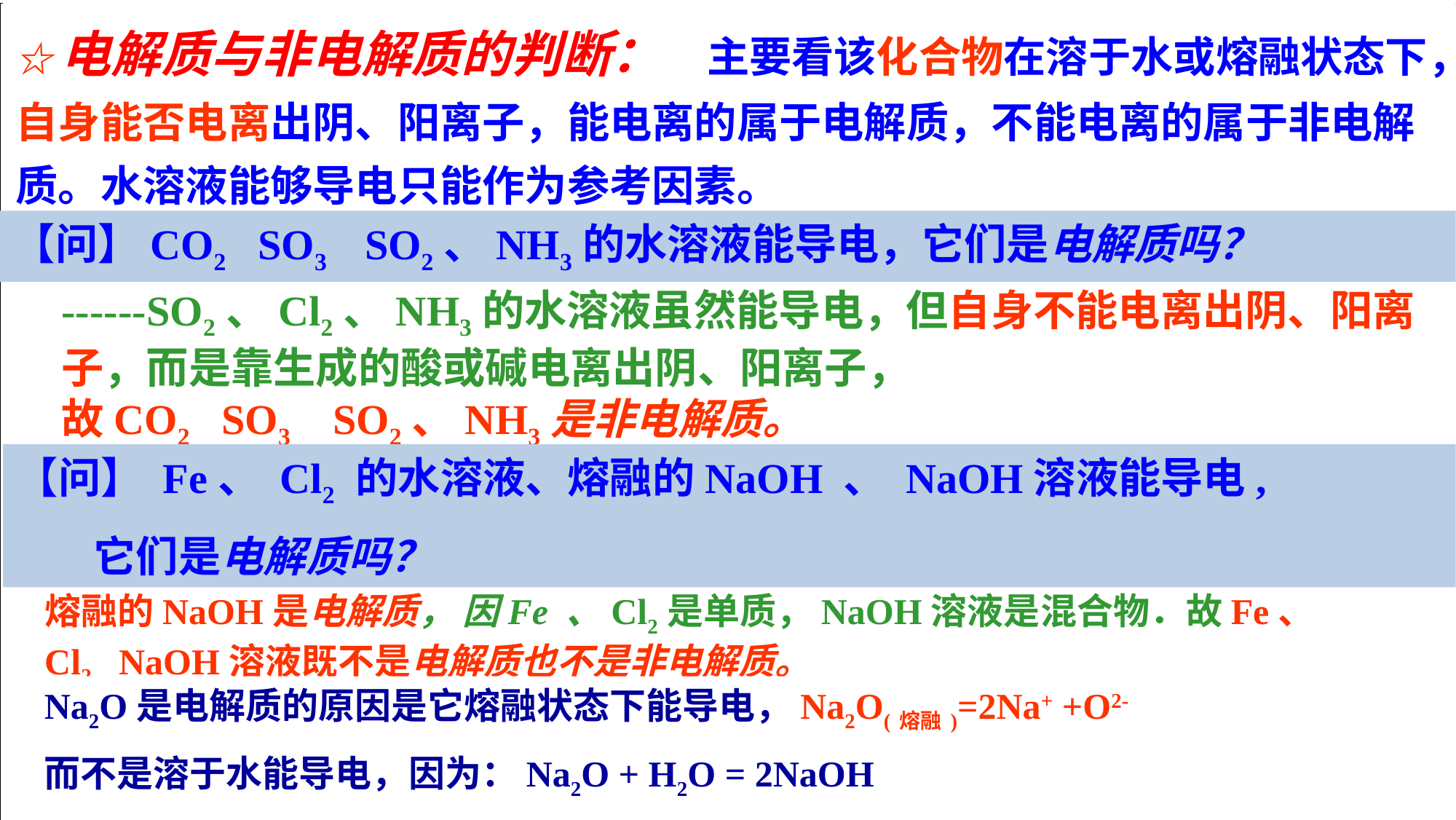

☆电解质与非电解质的判断：    主要看该化合物在溶于水或熔融状态下，自身能否电离出阴、阳离子，能电离的属于电解质，不能电离的属于非电解质。水溶液能够导电只能作为参考因素。

【问】CO2   SO3    SO2、NH3的水溶液能导电，它们是电解质吗？
------SO2、Cl2、NH3的水溶液虽然能导电，但自身不能电离出阴、阳离子，而是靠生成的酸或碱电离出阴、阳离子，
故CO2   SO3    SO2、NH3是非电解质。
【问】 Fe、 Cl2 的水溶液、熔融的NaOH 、 NaOH溶液能导电,
       它们是电解质吗？
熔融的NaOH是电解质， 因Fe 、Cl2是单质，NaOH溶液是混合物．故Fe、 Cl2   NaOH溶液既不是电解质也不是非电解质。
Na2O是电解质的原因是它熔融状态下能导电，Na2O(熔融)=2Na+ +O2-
而不是溶于水能导电，因为：Na2O + H2O = 2NaOH